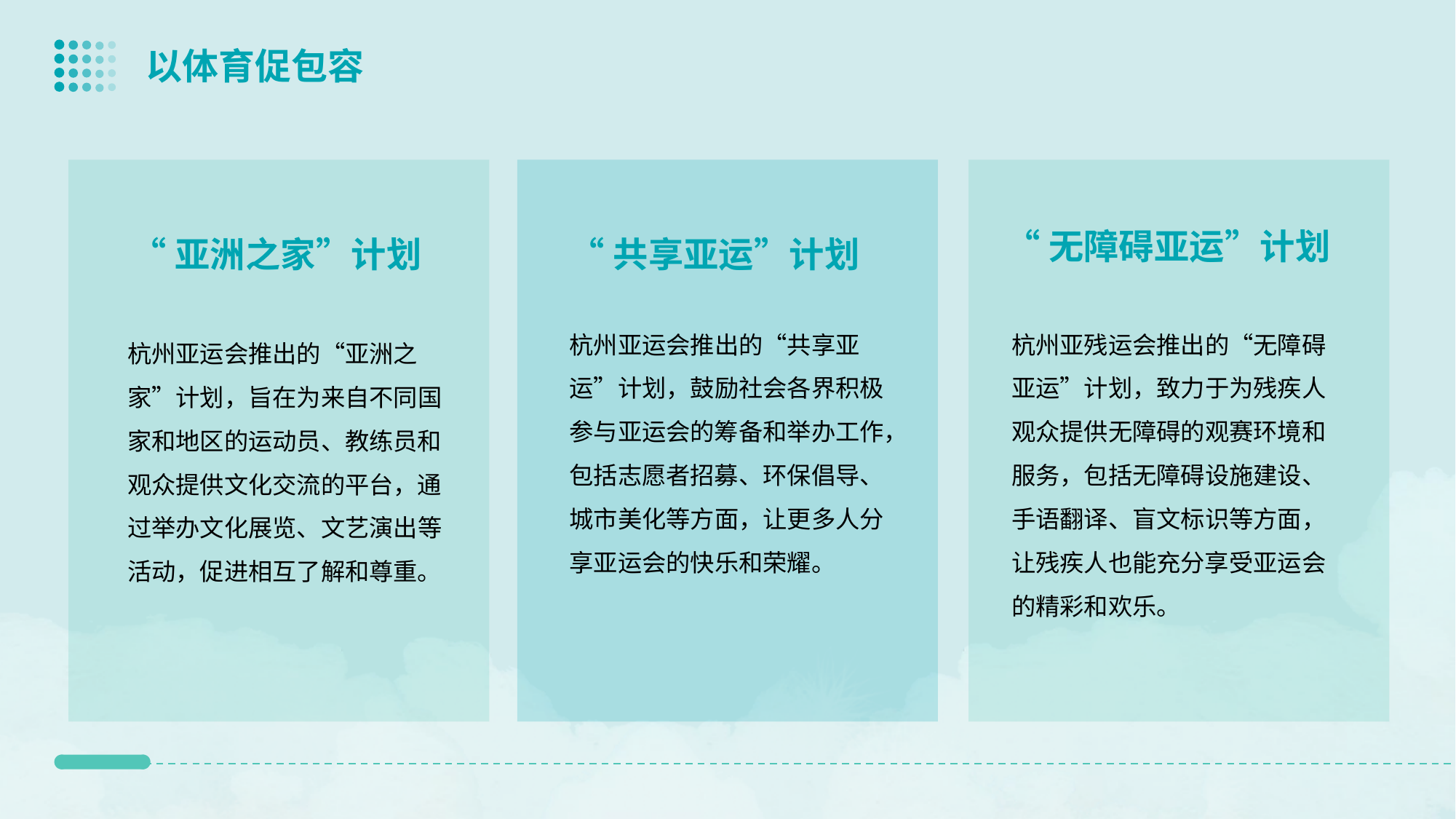

要点三
以体育促包容

“无障碍亚运”计划
“亚洲之家”计划
“共享亚运”计划
杭州亚运会推出的“共享亚运”计划，鼓励社会各界积极参与亚运会的筹备和举办工作，包括志愿者招募、环保倡导、城市美化等方面，让更多人分享亚运会的快乐和荣耀。
杭州亚残运会推出的“无障碍亚运”计划，致力于为残疾人观众提供无障碍的观赛环境和服务，包括无障碍设施建设、手语翻译、盲文标识等方面，让残疾人也能充分享受亚运会的精彩和欢乐。
杭州亚运会推出的“亚洲之家”计划，旨在为来自不同国家和地区的运动员、教练员和观众提供文化交流的平台，通过举办文化展览、文艺演出等活动，促进相互了解和尊重。